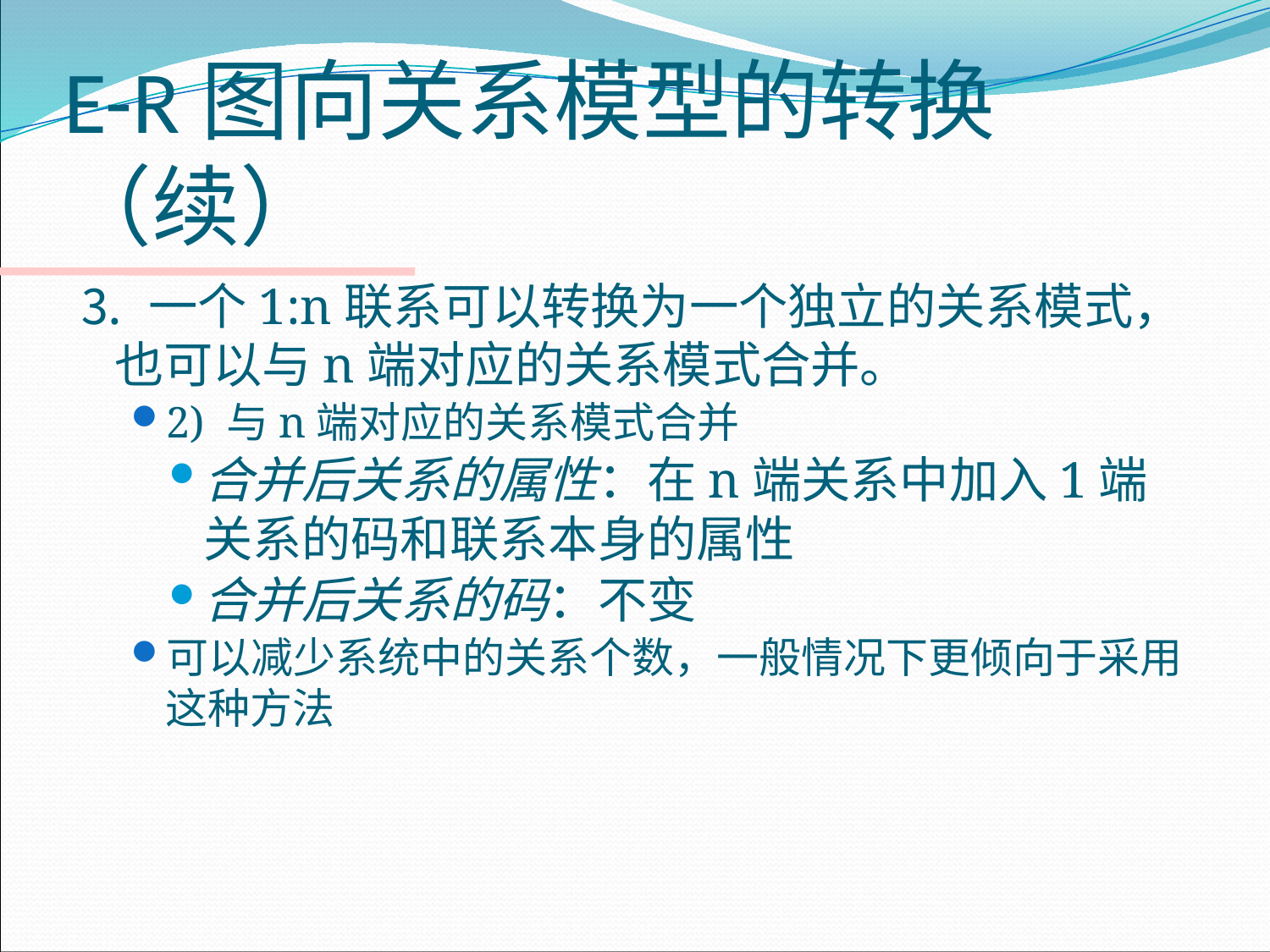

# E-R图向关系模型的转换（续）
⒊ 一个1:n联系可以转换为一个独立的关系模式，也可以与n端对应的关系模式合并。
2) 与n端对应的关系模式合并
合并后关系的属性：在n端关系中加入1端关系的码和联系本身的属性
合并后关系的码：不变
可以减少系统中的关系个数，一般情况下更倾向于采用这种方法

750